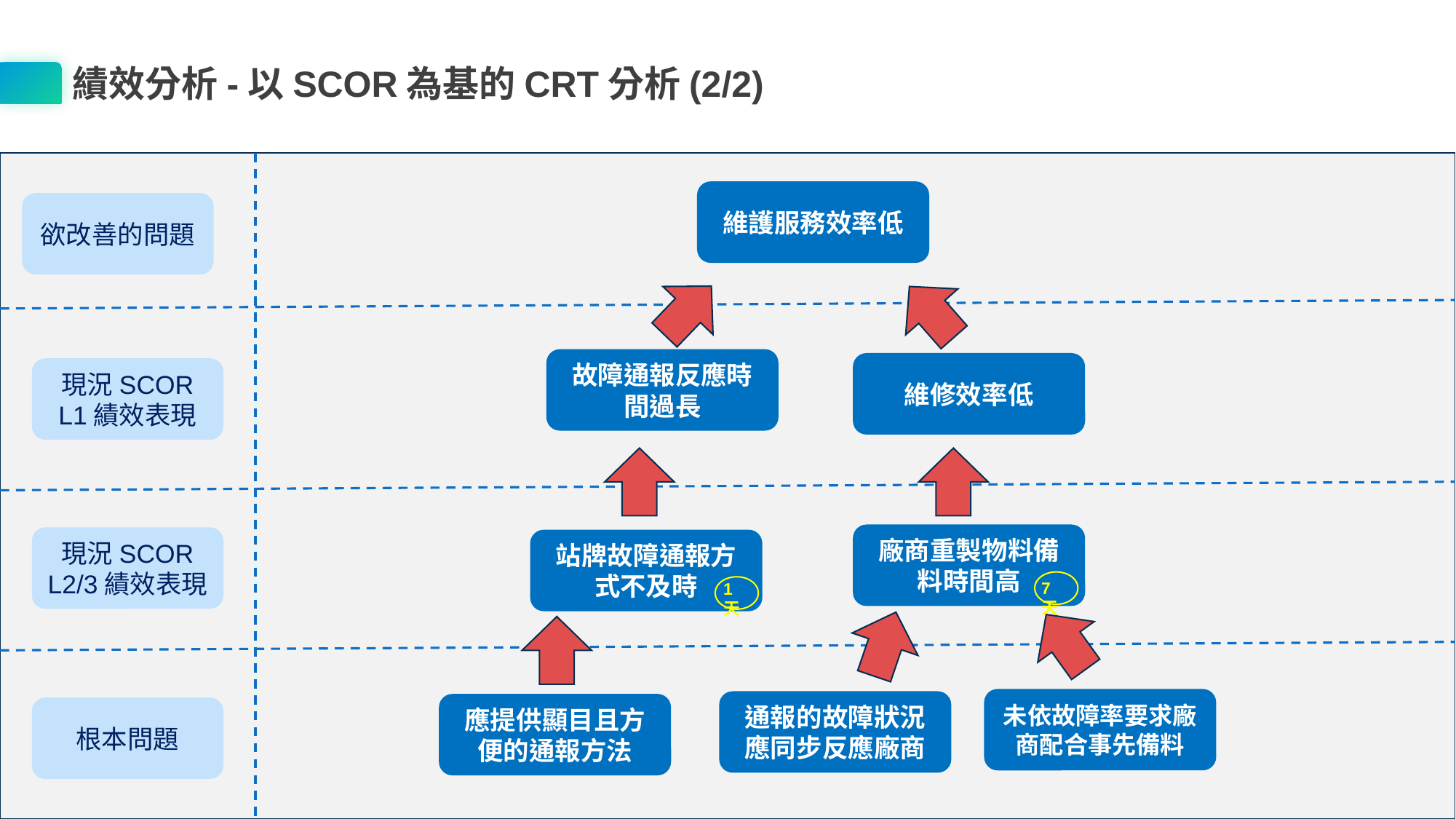

績效分析-以SCOR為基的CRT分析(2/2)

維護服務效率低
欲改善的問題

故障通報反應時間過長
維修效率低
現況SCOR
L1績效表現

廠商重製物料備料時間高
現況SCOR
L2/3績效表現
站牌故障通報方式不及時

7天
1天

未依故障率要求廠商配合事先備料
通報的故障狀況應同步反應廠商
應提供顯目且方便的通報方法
根本問題